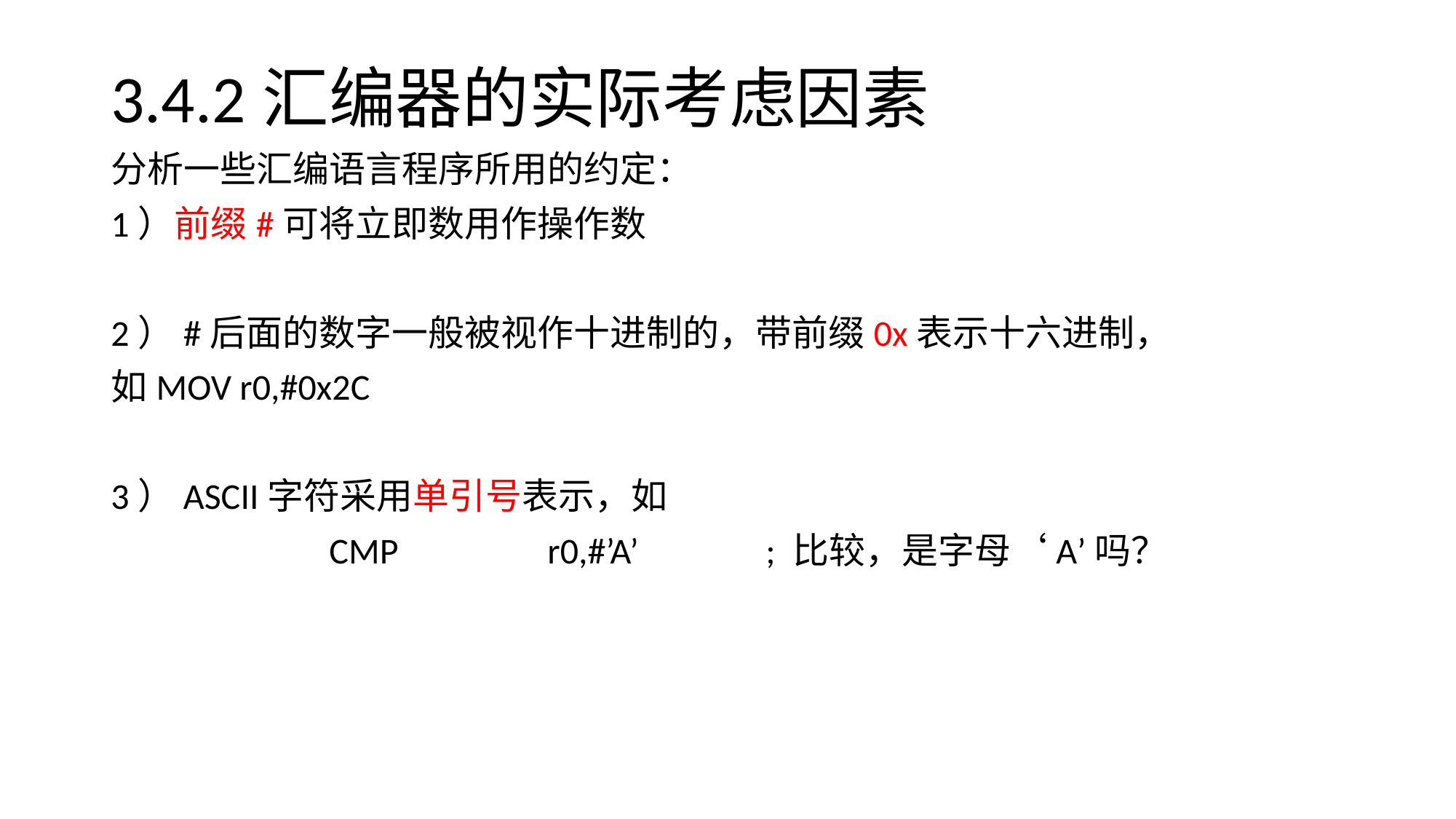

# 3.4.2汇编器的实际考虑因素
分析一些汇编语言程序所用的约定：
1）前缀#可将立即数用作操作数

2）#后面的数字一般被视作十进制的，带前缀0x表示十六进制，
如MOV r0,#0x2C

3）ASCII字符采用单引号表示，如
		CMP		r0,#’A’		; 比较，是字母‘A’吗？